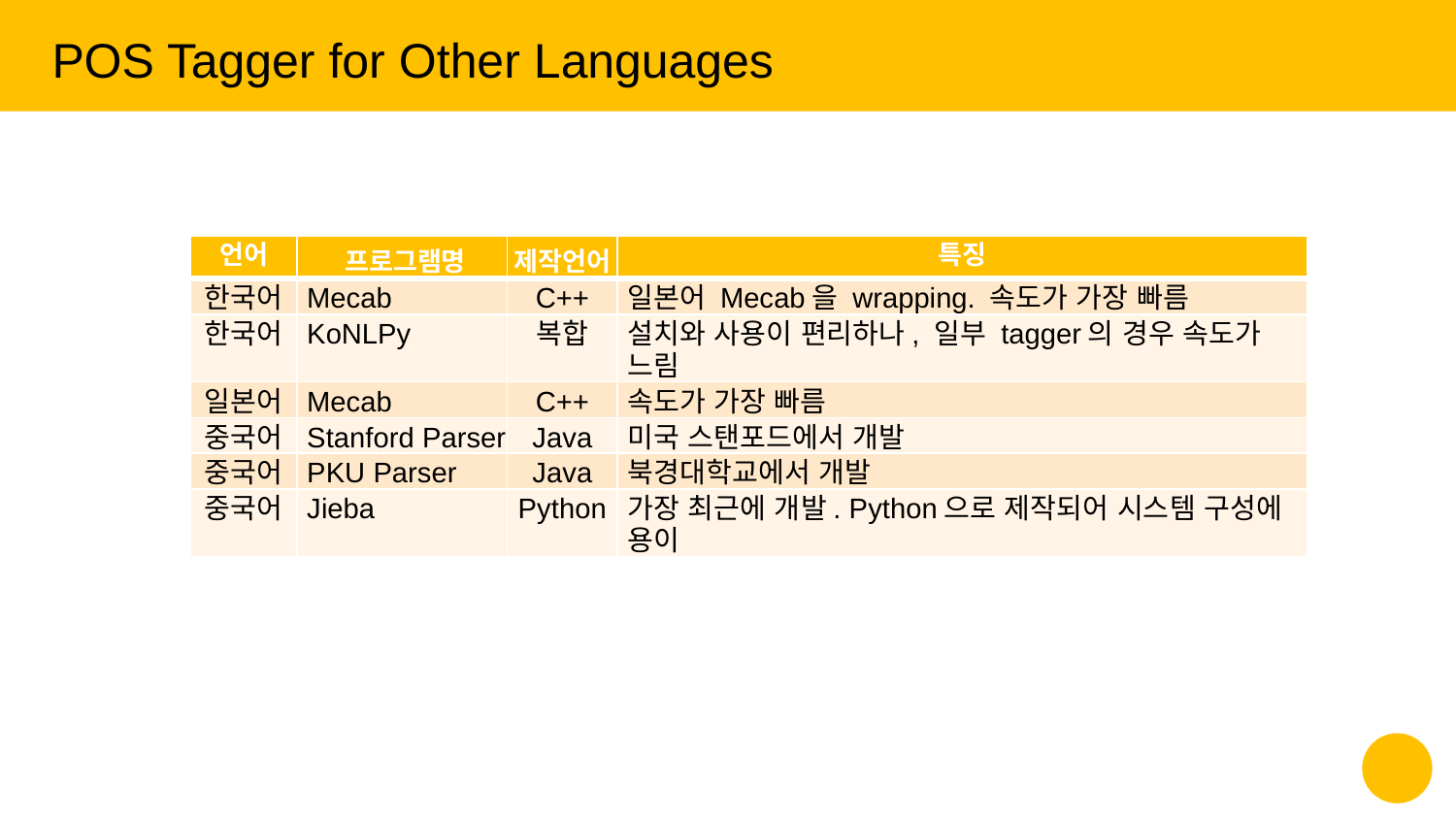

POS Tagger for Other Languages
| 언어 | 프로그램명 | 제작언어 | 특징 |
| --- | --- | --- | --- |
| 한국어 | Mecab | C++ | 일본어 Mecab을 wrapping. 속도가 가장 빠름 |
| 한국어 | KoNLPy | 복합 | 설치와 사용이 편리하나, 일부 tagger의 경우 속도가 느림 |
| 일본어 | Mecab | C++ | 속도가 가장 빠름 |
| 중국어 | Stanford Parser | Java | 미국 스탠포드에서 개발 |
| 중국어 | PKU Parser | Java | 북경대학교에서 개발 |
| 중국어 | Jieba | Python | 가장 최근에 개발. Python으로 제작되어 시스템 구성에 용이 |
27